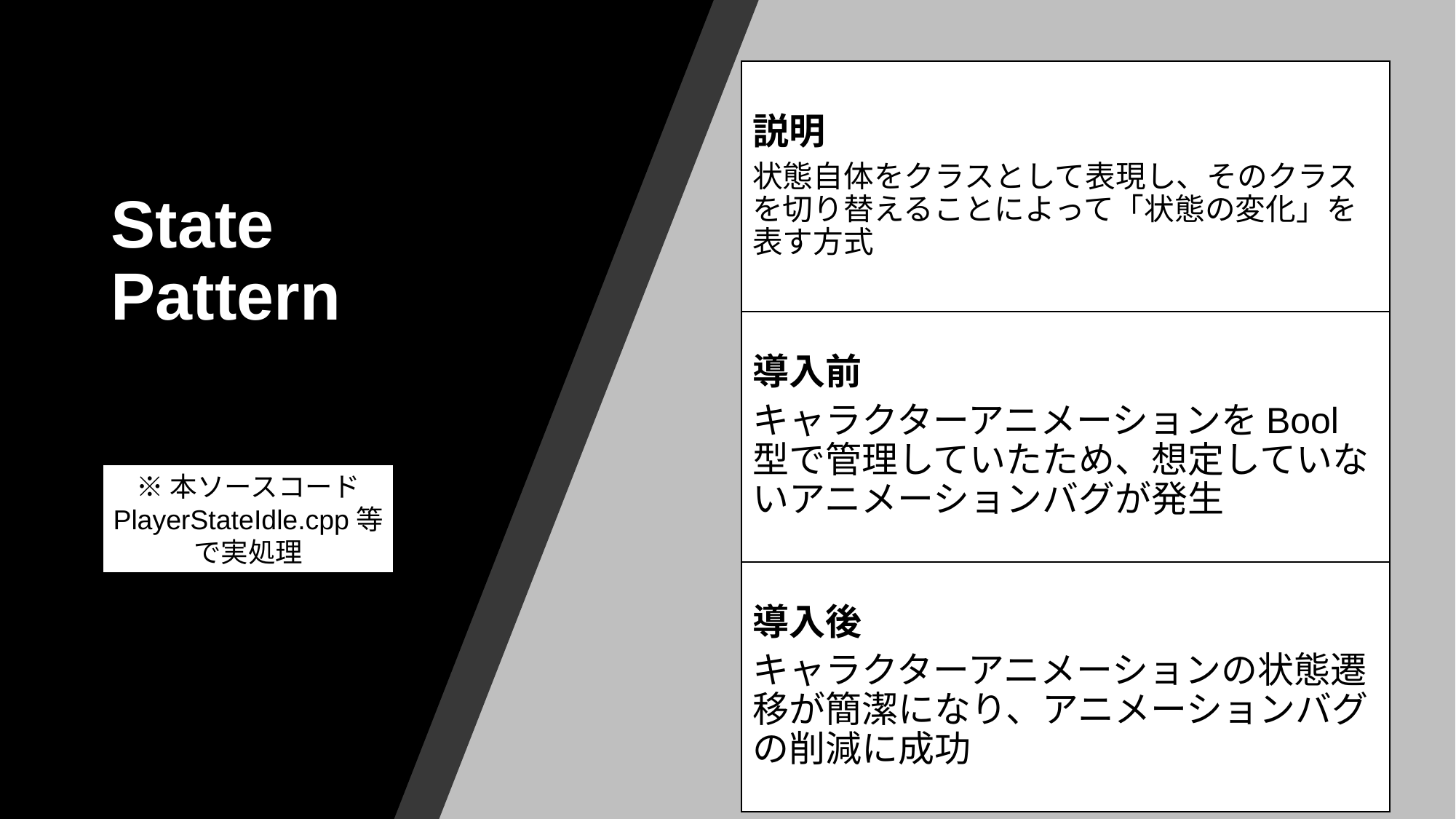

説明
状態自体をクラスとして表現し、そのクラスを切り替えることによって「状態の変化」を表す方式
# State Pattern
導入前
キャラクターアニメーションをBool型で管理していたため、想定していないアニメーションバグが発生
※本ソースコード
PlayerStateIdle.cpp等
で実処理
導入後
キャラクターアニメーションの状態遷移が簡潔になり、アニメーションバグの削減に成功